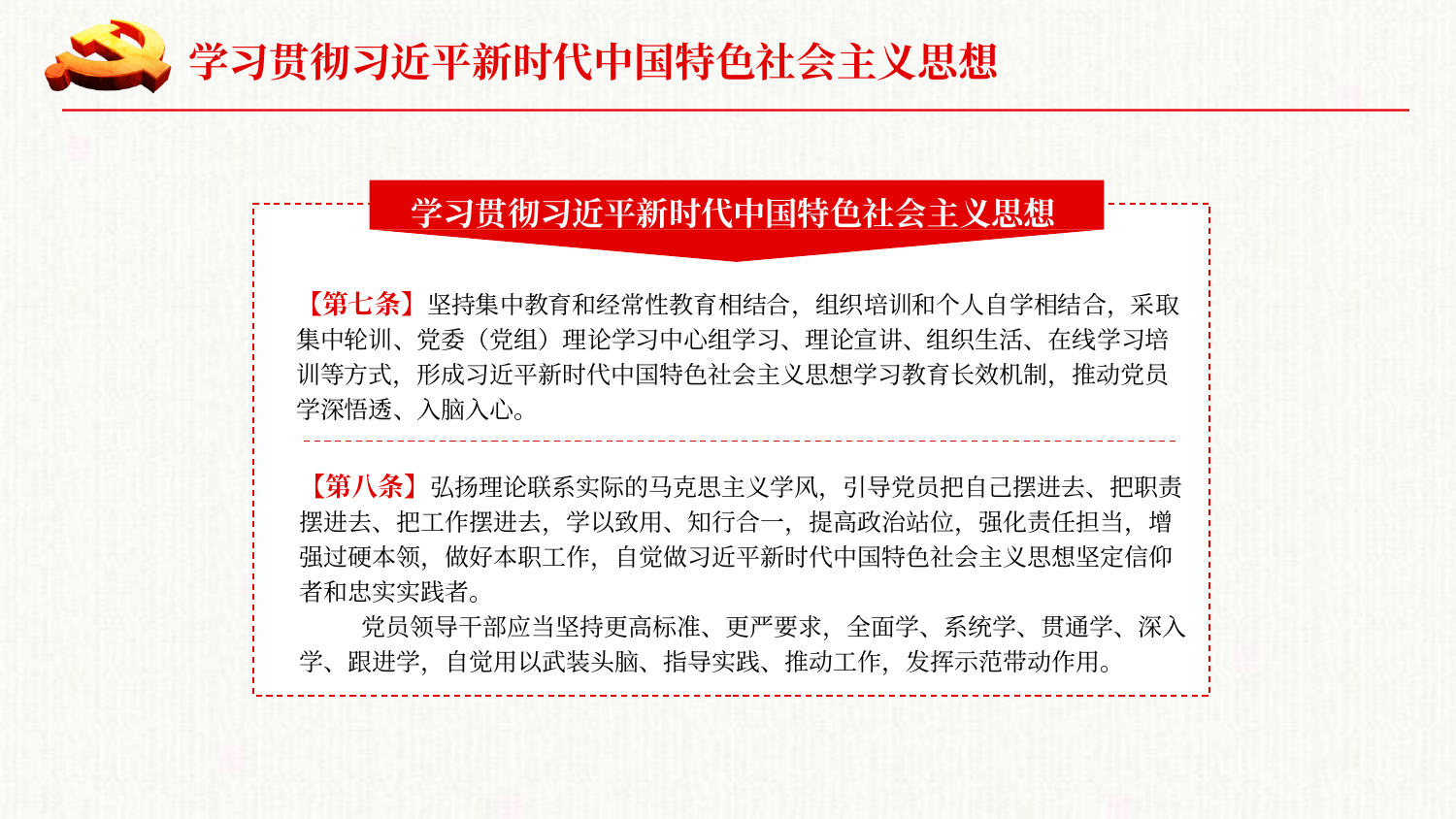

学习贯彻习近平新时代中国特色社会主义思想

学习贯彻习近平新时代中国特色社会主义思想

【第七条】坚持集中教育和经常性教育相结合，组织培训和个人自学相结合，采取集中轮训、党委（党组）理论学习中心组学习、理论宣讲、组织生活、在线学习培训等方式，形成习近平新时代中国特色社会主义思想学习教育长效机制，推动党员学深悟透、入脑入心。
【第八条】弘扬理论联系实际的马克思主义学风，引导党员把自己摆进去、把职责摆进去、把工作摆进去，学以致用、知行合一，提高政治站位，强化责任担当，增强过硬本领，做好本职工作，自觉做习近平新时代中国特色社会主义思想坚定信仰者和忠实实践者。
         党员领导干部应当坚持更高标准、更严要求，全面学、系统学、贯通学、深入学、跟进学，自觉用以武装头脑、指导实践、推动工作，发挥示范带动作用。